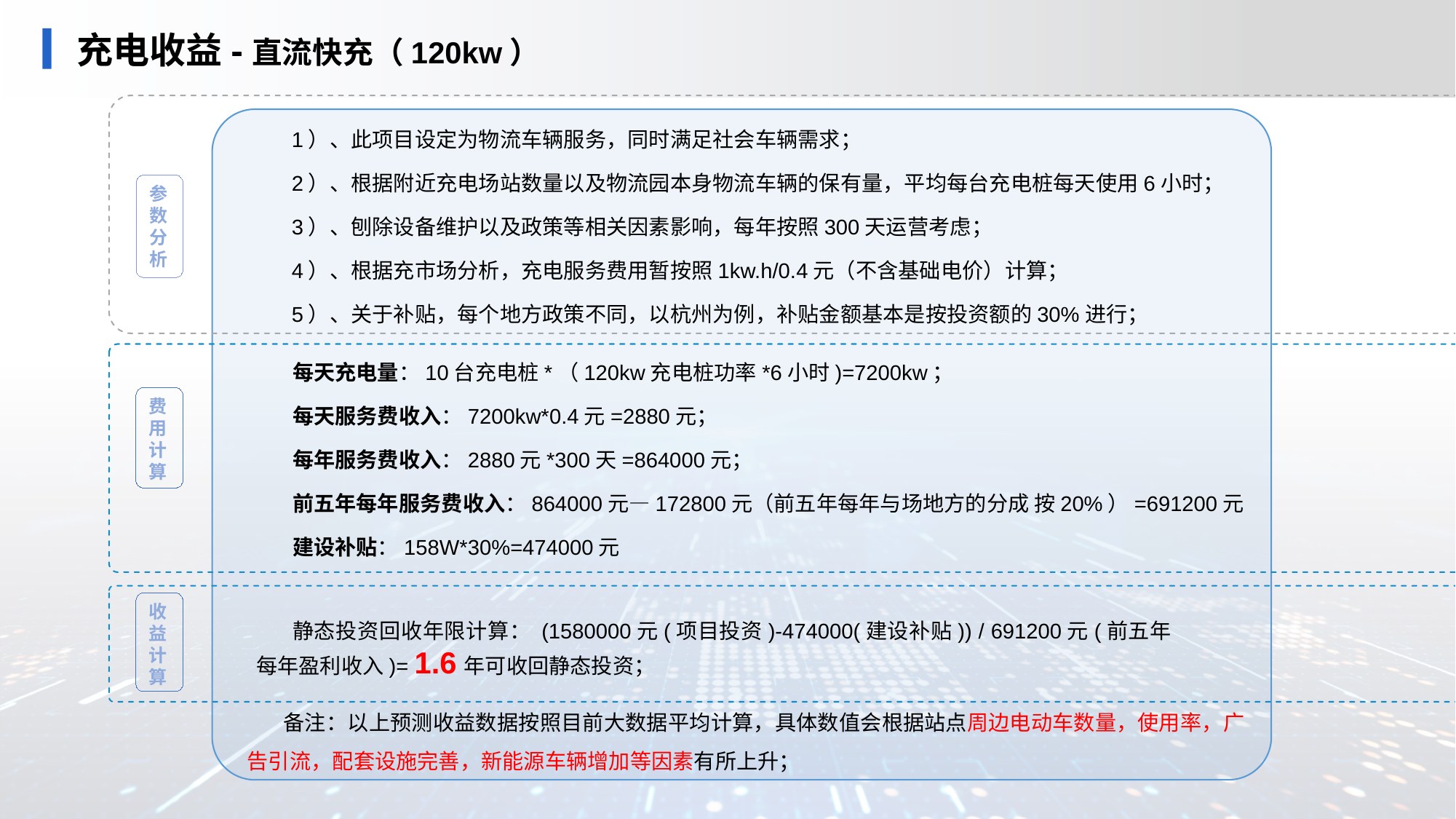

# 充电收益-直流快充（120kw）

1）、此项目设定为物流车辆服务，同时满足社会车辆需求；
2）、根据附近充电场站数量以及物流园本身物流车辆的保有量，平均每台充电桩每天使用6小时；
3）、刨除设备维护以及政策等相关因素影响，每年按照300天运营考虑；
4）、根据充市场分析，充电服务费用暂按照1kw.h/0.4元（不含基础电价）计算；
5）、关于补贴，每个地方政策不同，以杭州为例，补贴金额基本是按投资额的30%进行；
参数分析

每天充电量：10台充电桩*（120kw充电桩功率*6小时)=7200kw；
每天服务费收入：7200kw*0.4元=2880元；
每年服务费收入：2880元*300天=864000元；
前五年每年服务费收入：864000元—172800元（前五年每年与场地方的分成 按20%）=691200元
建设补贴：158W*30%=474000元
费用计算

收益计算
静态投资回收年限计算： (1580000元(项目投资)-474000(建设补贴)) / 691200元(前五年每年盈利收入)= 1.6年可收回静态投资；
44
备注：以上预测收益数据按照目前大数据平均计算，具体数值会根据站点周边电动车数量，使用率，广告引流，配套设施完善，新能源车辆增加等因素有所上升；